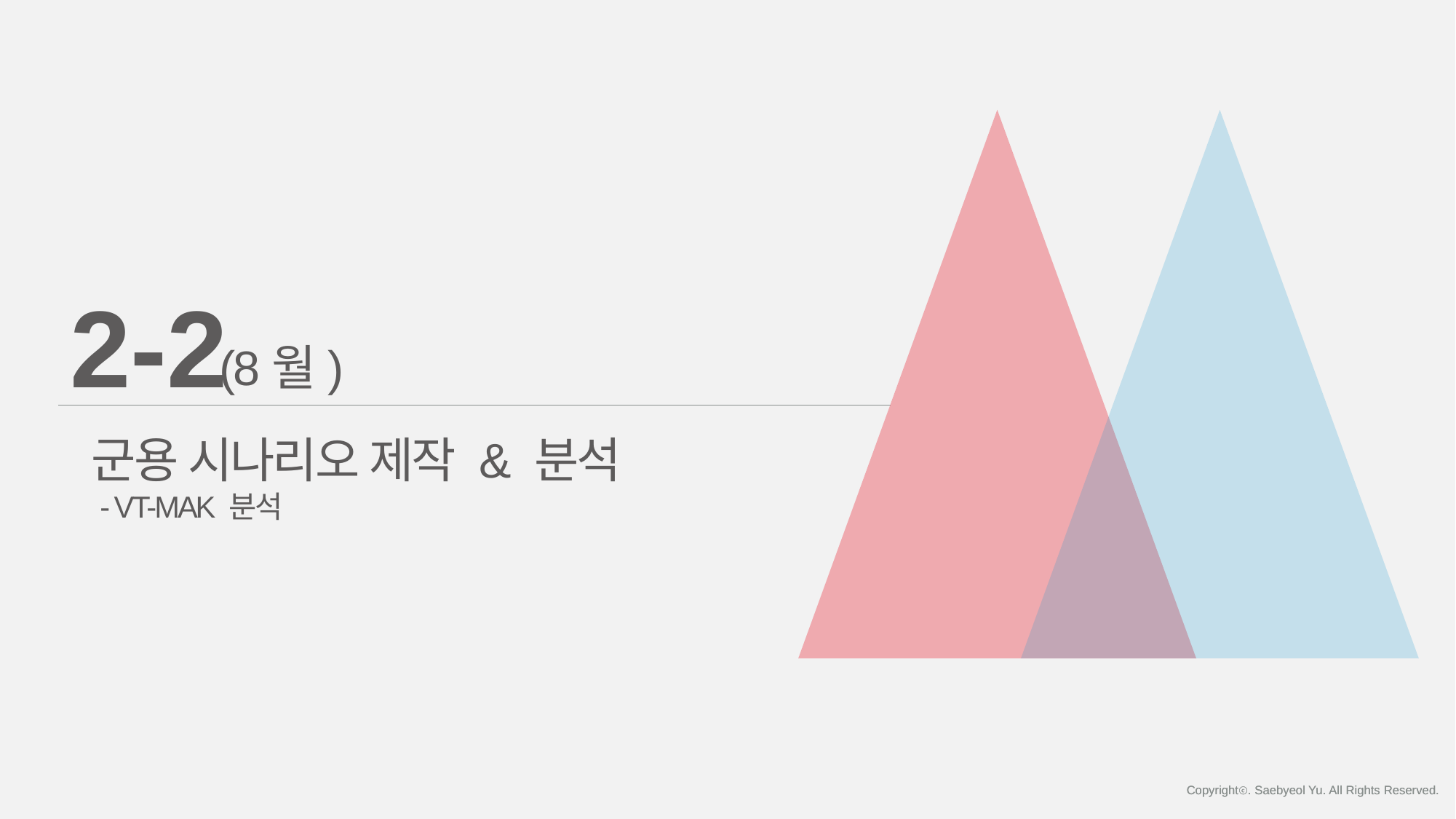

2-2
(8월)
군용 시나리오 제작 & 분석
 - VT-MAK 분석
Copyrightⓒ. Saebyeol Yu. All Rights Reserved.